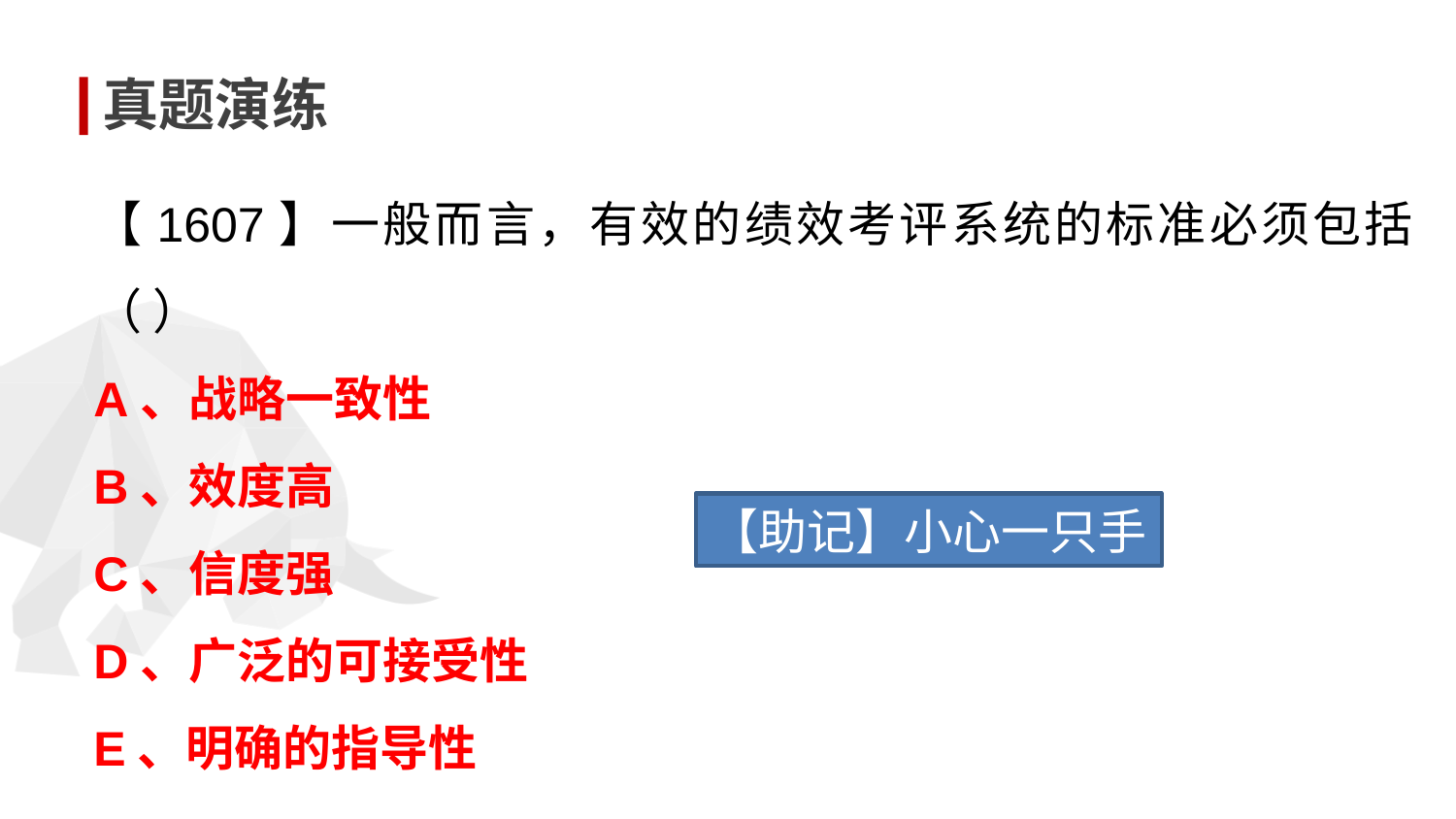

真题演练
【1607】一般而言，有效的绩效考评系统的标准必须包括（ ）
A、战略一致性
B、效度高
C、信度强
D、广泛的可接受性
E、明确的指导性
【助记】小心一只手